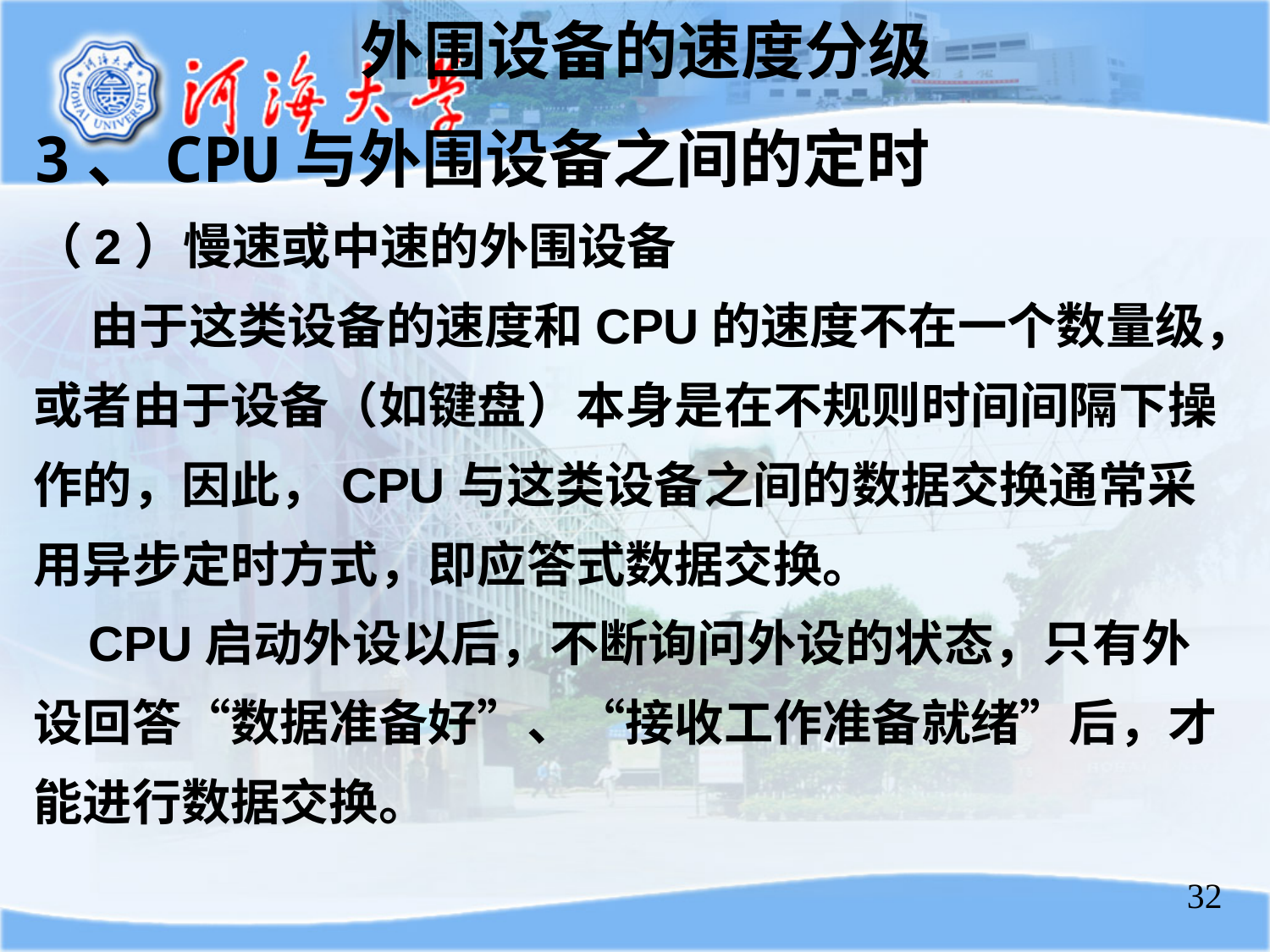

外围设备的速度分级
3、CPU与外围设备之间的定时
（2）慢速或中速的外围设备
    由于这类设备的速度和CPU的速度不在一个数量级，或者由于设备（如键盘）本身是在不规则时间间隔下操作的，因此，CPU与这类设备之间的数据交换通常采用异步定时方式，即应答式数据交换。
    CPU启动外设以后，不断询问外设的状态，只有外设回答“数据准备好”、“接收工作准备就绪”后，才能进行数据交换。
32